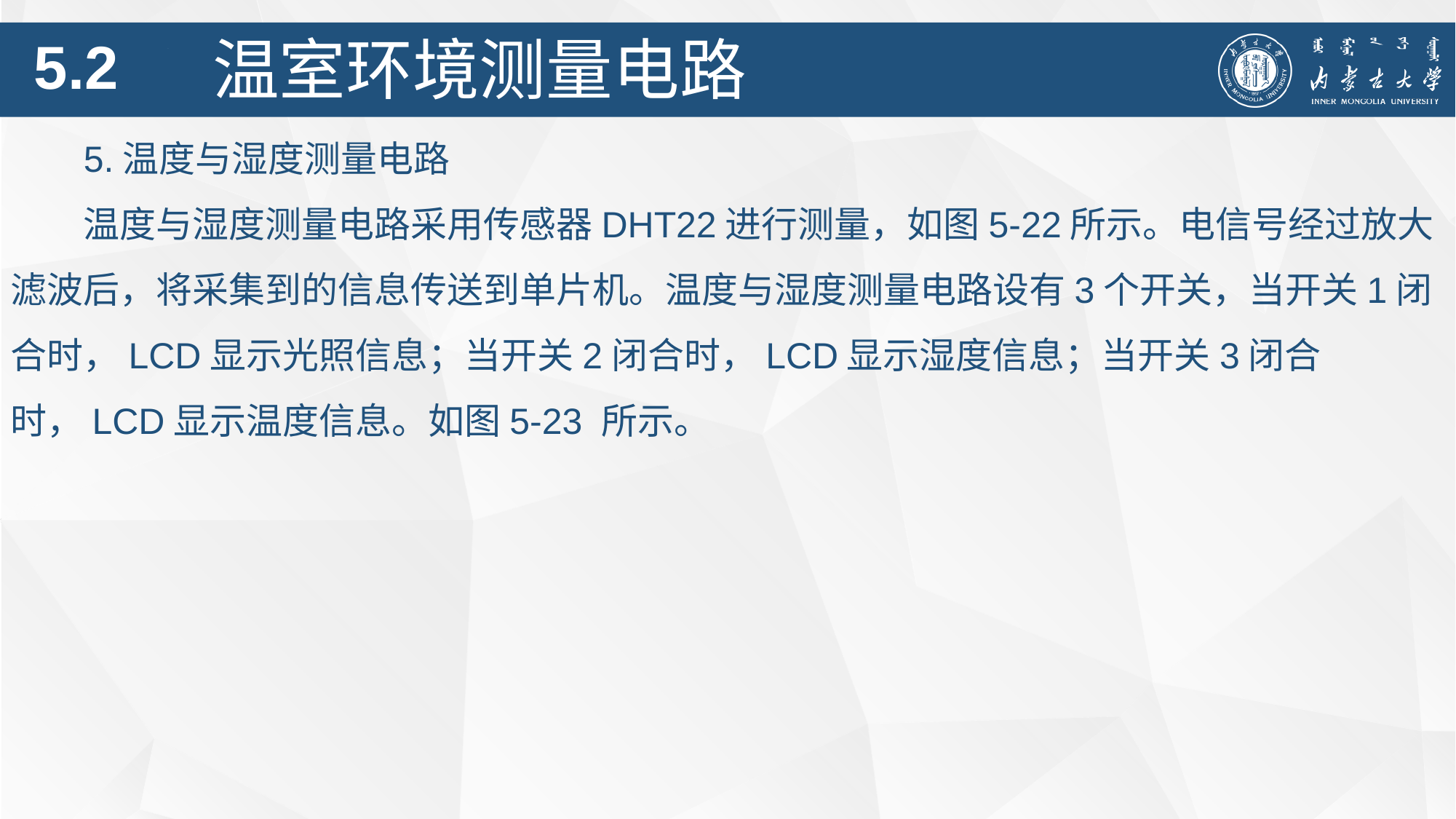

5.2
温室环境测量电路

5.温度与湿度测量电路
温度与湿度测量电路采用传感器DHT22进行测量，如图5-22所示。电信号经过放大滤波后，将采集到的信息传送到单片机。温度与湿度测量电路设有3个开关，当开关1闭合时，LCD显示光照信息；当开关2闭合时，LCD显示湿度信息；当开关3闭合时，LCD显示温度信息。如图5-23 所示。